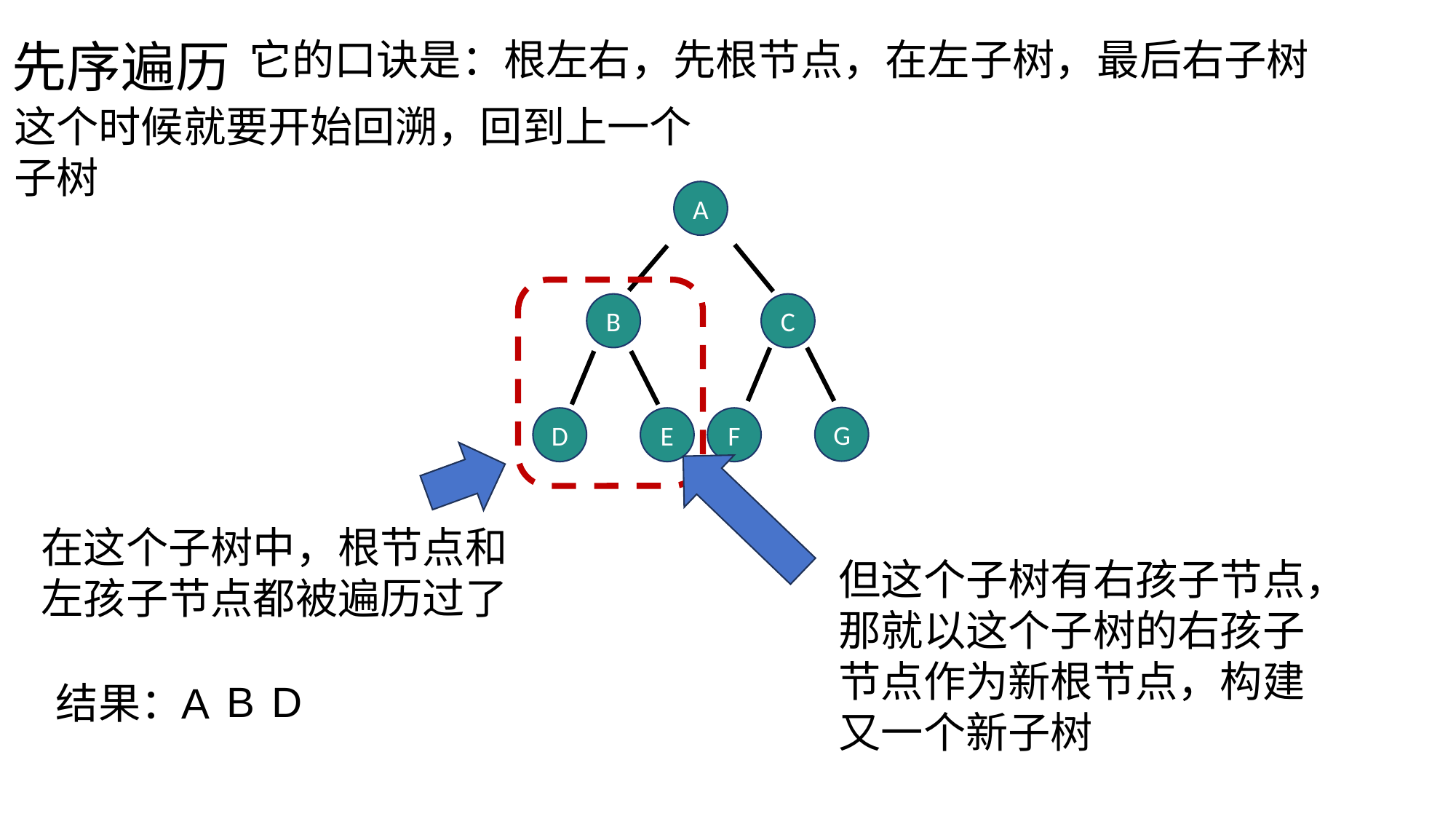

先序遍历
它的口诀是：根左右，先根节点，在左子树，最后右子树
这个时候就要开始回溯，回到上一个子树
A

B
C
G
D
E
F

在这个子树中，根节点和左孩子节点都被遍历过了
但这个子树有右孩子节点，那就以这个子树的右孩子节点作为新根节点，构建又一个新子树
B
D
结果：
A